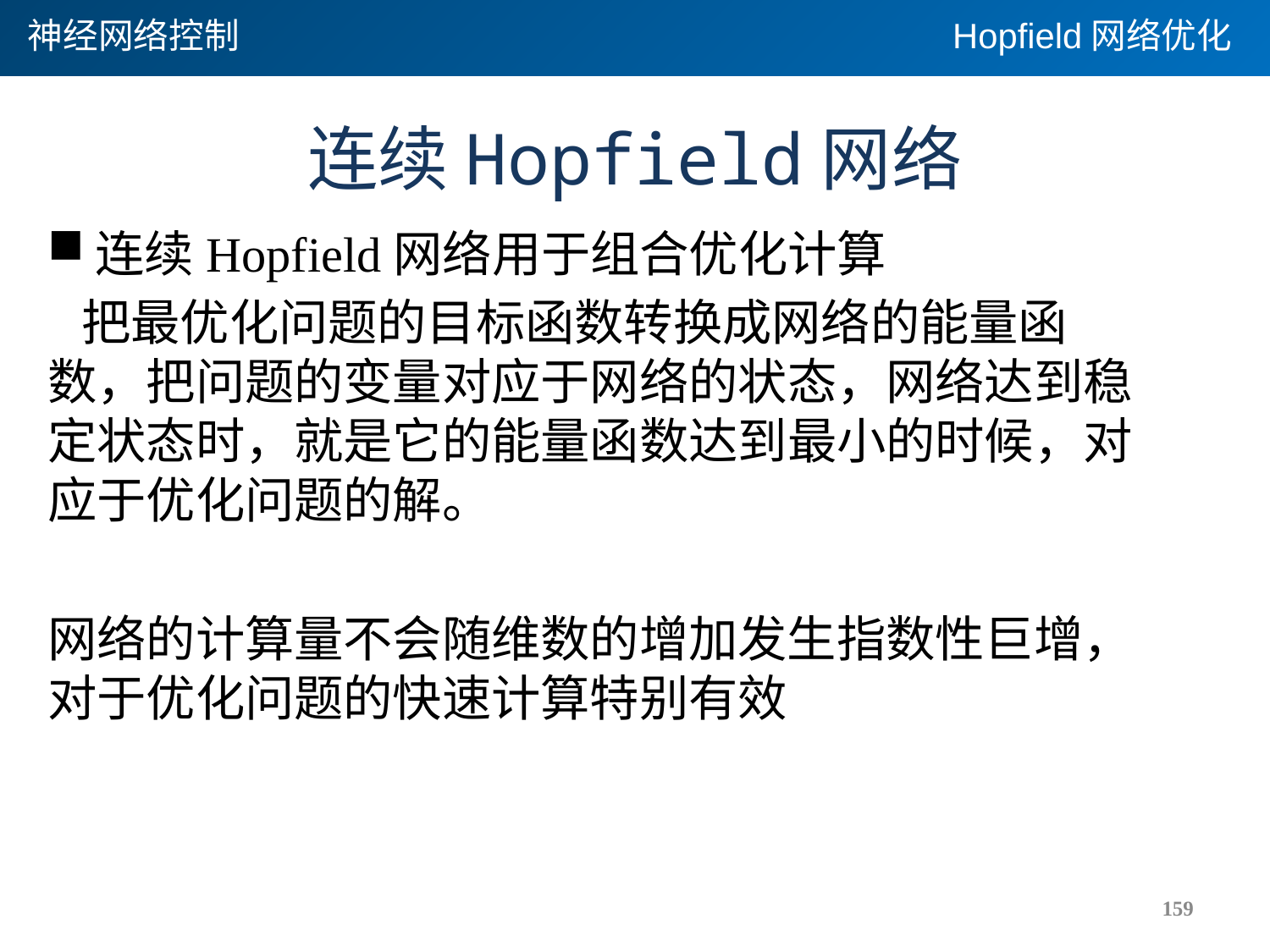

神经网络控制
Hopfield网络优化

# 连续Hopfield网络
连续Hopfield网络用于组合优化计算
  把最优化问题的目标函数转换成网络的能量函数，把问题的变量对应于网络的状态，网络达到稳定状态时，就是它的能量函数达到最小的时候，对应于优化问题的解。

网络的计算量不会随维数的增加发生指数性巨增，对于优化问题的快速计算特别有效

159